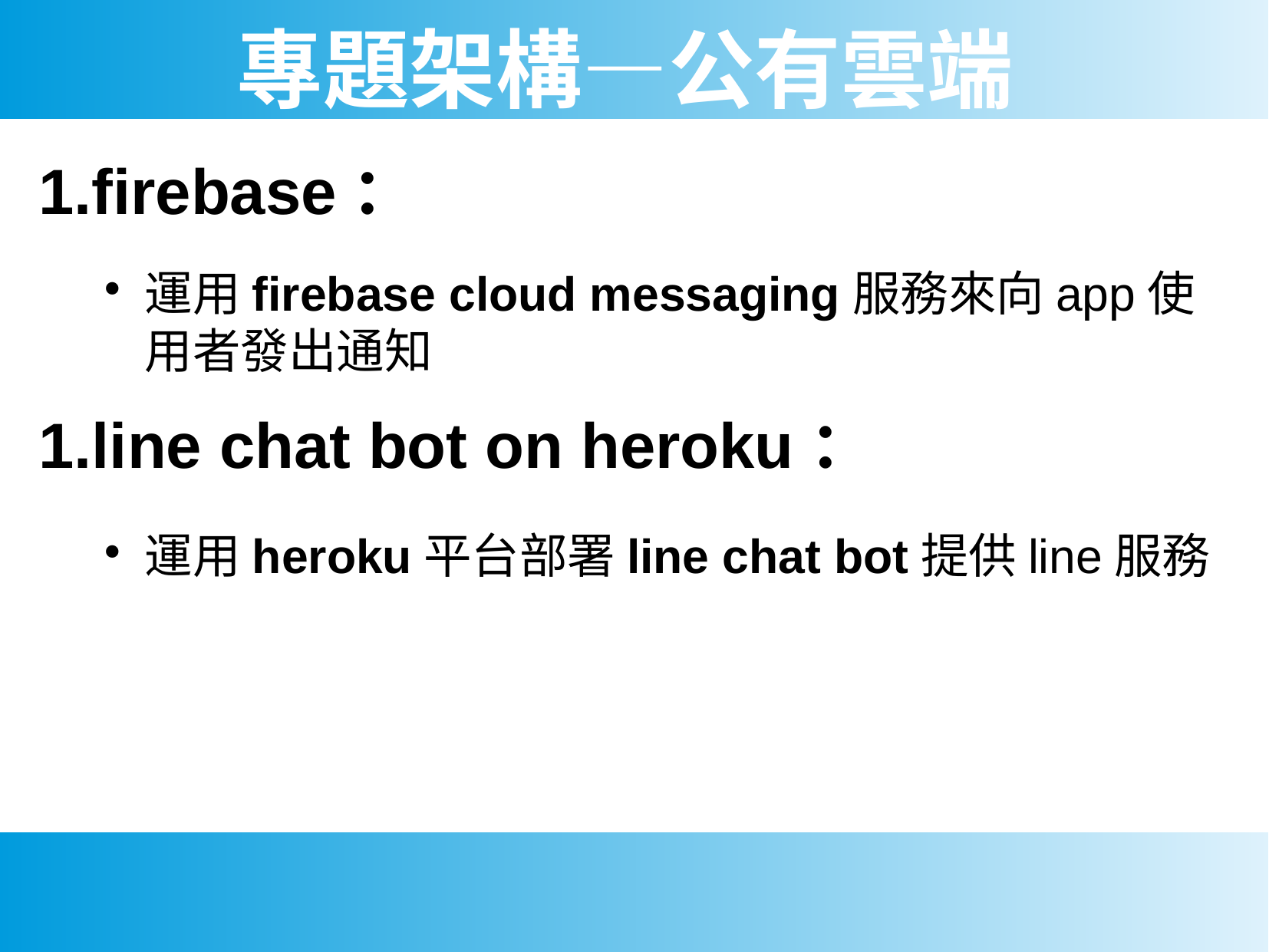

專題架構―公有雲端
1.firebase：
運用firebase cloud messaging服務來向app使用者發出通知
1.line chat bot on heroku：
運用heroku平台部署line chat bot提供line服務